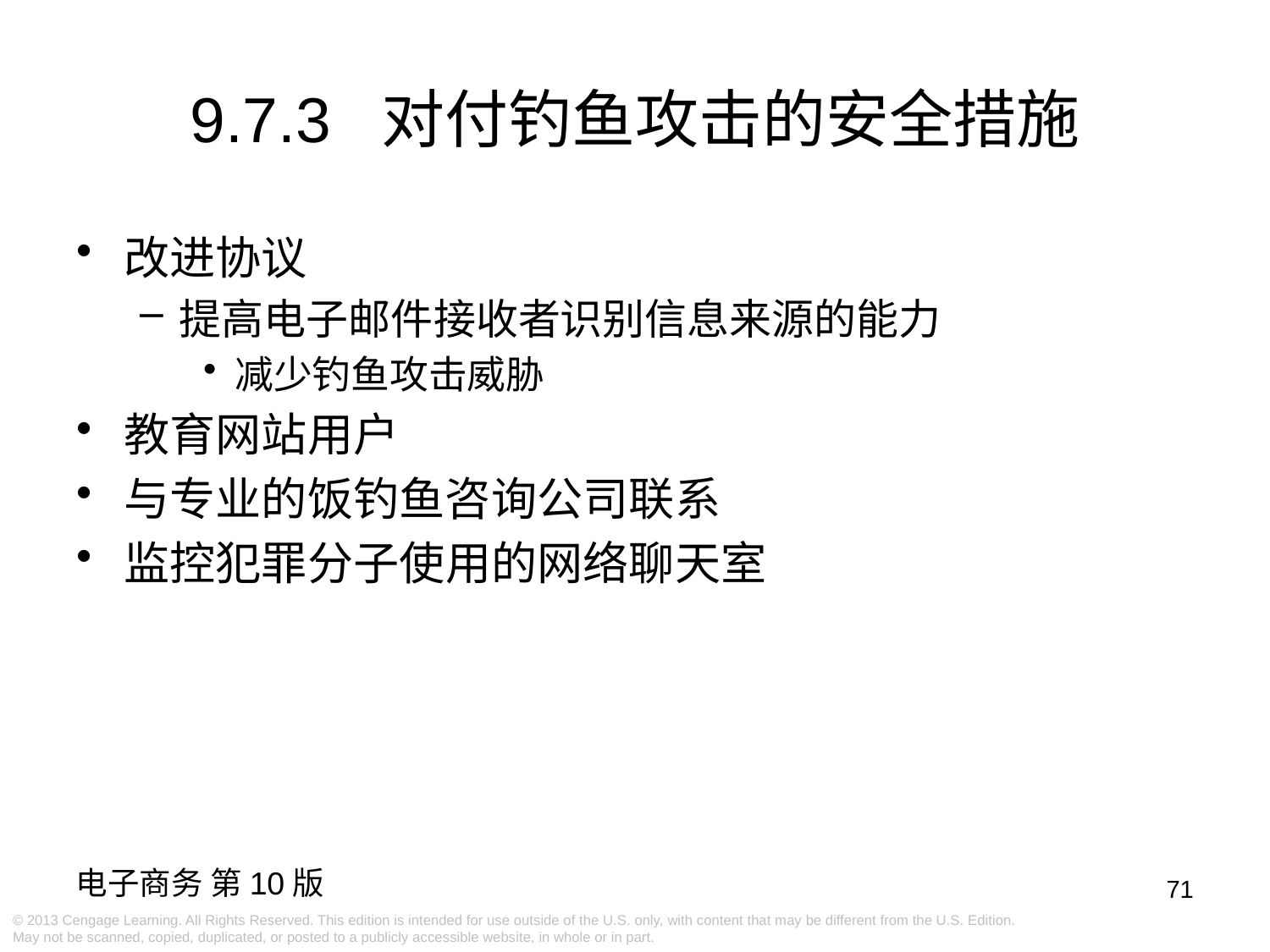

9.7.3  对付钓鱼攻击的安全措施
改进协议
提高电子邮件接收者识别信息来源的能力
减少钓鱼攻击威胁
教育网站用户
与专业的饭钓鱼咨询公司联系
监控犯罪分子使用的网络聊天室
71